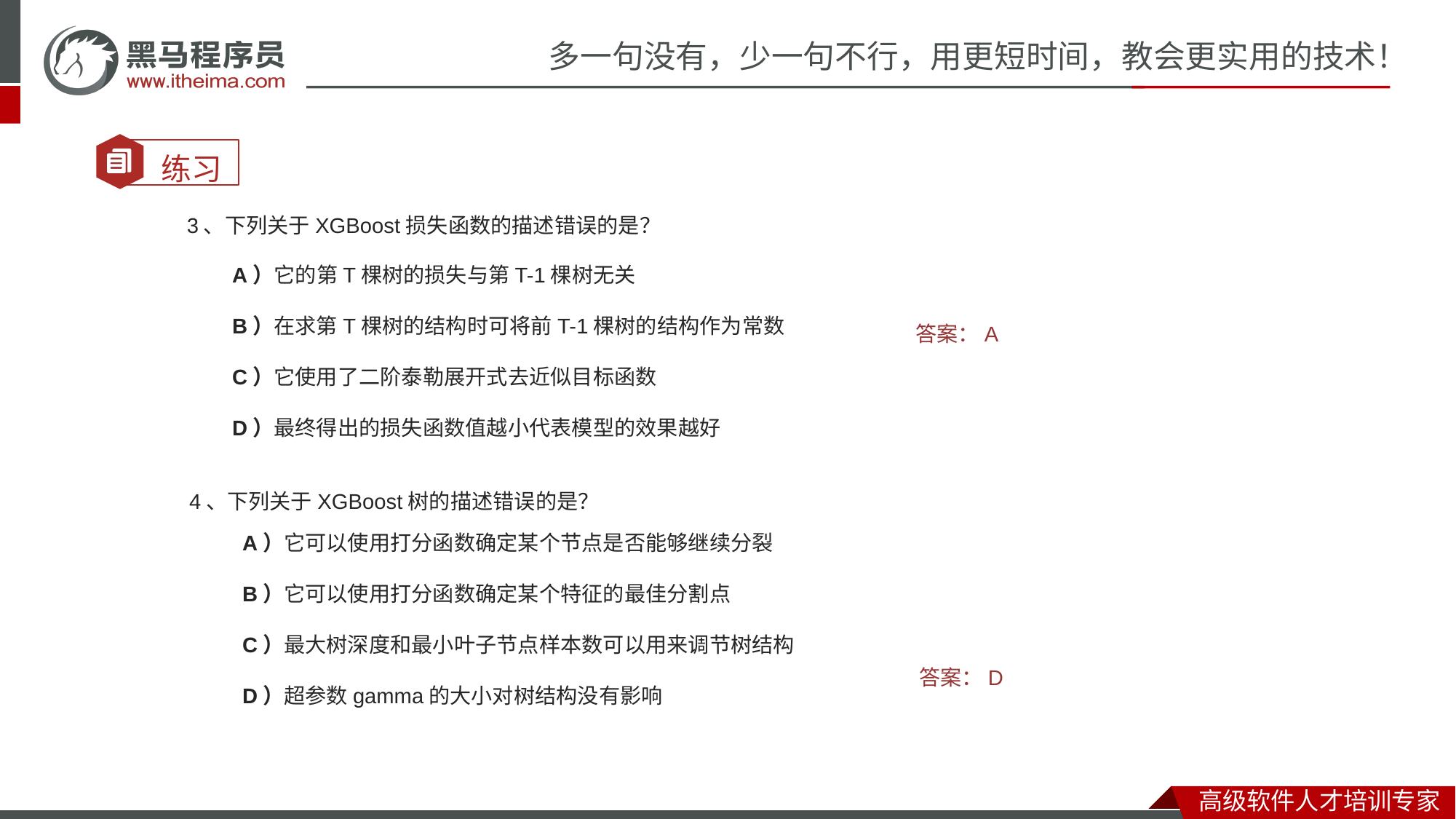

3、下列关于XGBoost损失函数的描述错误的是？
A）它的第T棵树的损失与第T-1棵树无关

B）在求第T棵树的结构时可将前T-1棵树的结构作为常数

C）它使用了二阶泰勒展开式去近似目标函数

D）最终得出的损失函数值越小代表模型的效果越好
答案：A
4、下列关于XGBoost树的描述错误的是？
A）它可以使用打分函数确定某个节点是否能够继续分裂

B）它可以使用打分函数确定某个特征的最佳分割点

C）最大树深度和最小叶子节点样本数可以用来调节树结构

D）超参数gamma的大小对树结构没有影响
答案：D